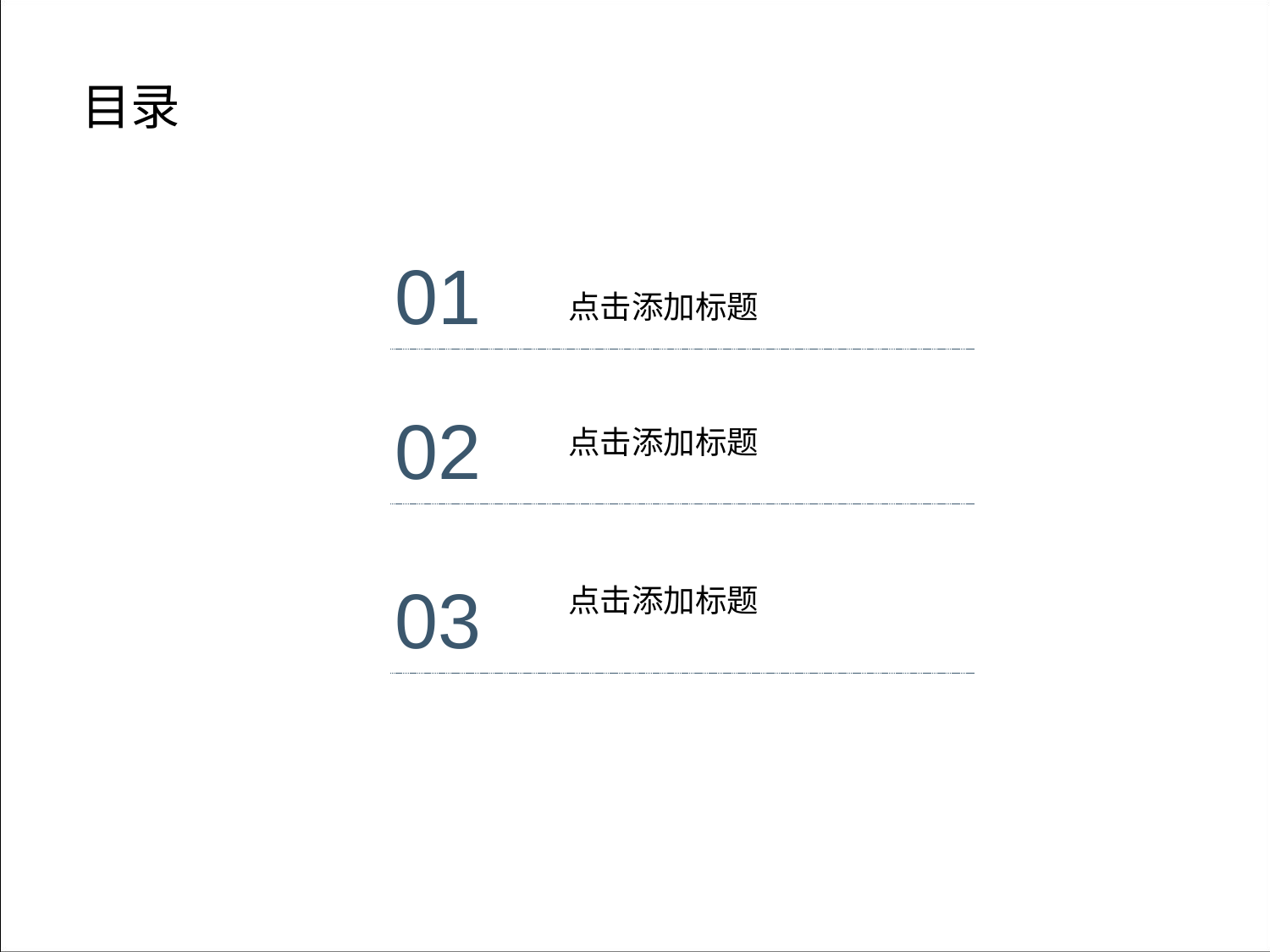

目录
01
点击添加文本
点击添加标题
02
点击添加标题
点击添加文本
03
点击添加标题
点击添加文本
点击添加文本